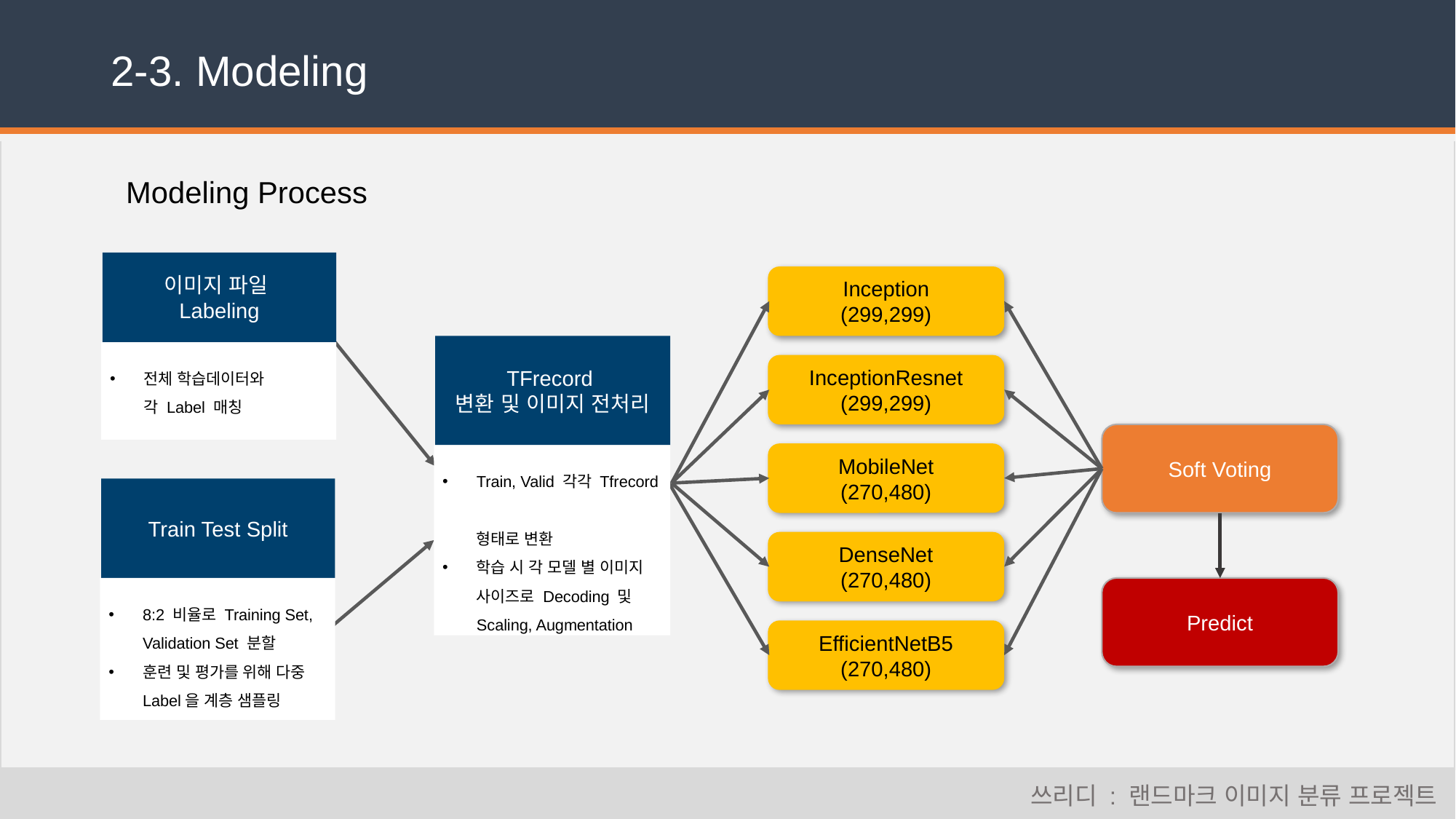

# 2-3. Modeling
Modeling Process
이미지 파일
Labeling
전체 학습데이터와
각 Label 매칭
Train Test Split
8:2 비율로 Training Set, Validation Set 분할
훈련 및 평가를 위해 다중 Label을 계층 샘플링
Inception
(299,299)
InceptionResnet
(299,299)
MobileNet
(270,480)
DenseNet
(270,480)
EfficientNetB5
(270,480)
TFrecord
변환 및 이미지 전처리
Train, Valid 각각 Tfrecord
형태로 변환
학습 시 각 모델 별 이미지     사이즈로 Decoding 및 Scaling, Augmentation

Soft Voting
Predict